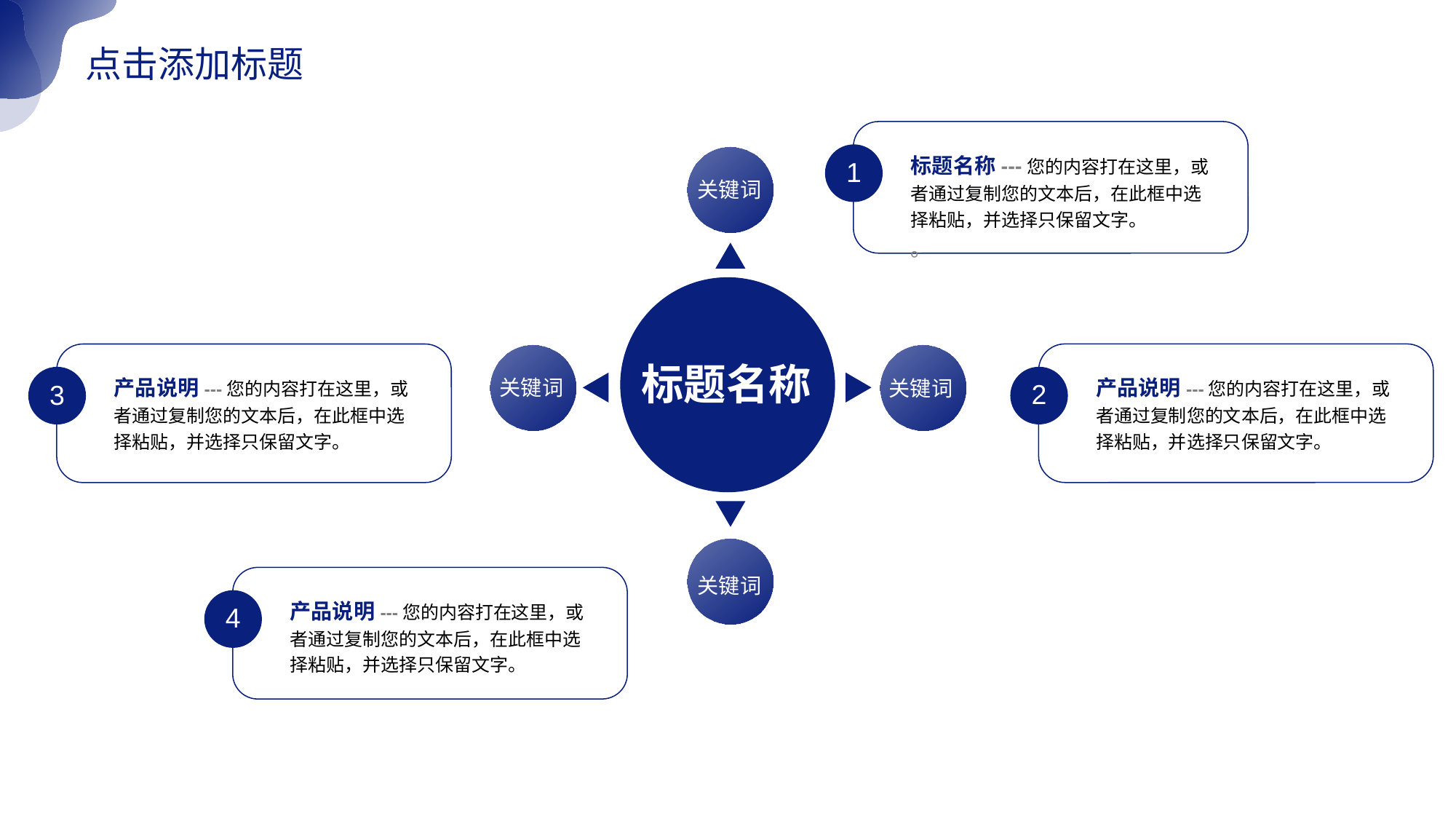

点击添加标题

标题名称---您的内容打在这里，或者通过复制您的文本后，在此框中选择粘贴，并选择只保留文字。
。

1

关键词

产品说明---您的内容打在这里，或者通过复制您的文本后，在此框中选择粘贴，并选择只保留文字。

2

产品说明---您的内容打在这里，或者通过复制您的文本后，在此框中选择粘贴，并选择只保留文字。

3

标题名称
关键词
关键词

产品说明---您的内容打在这里，或者通过复制您的文本后，在此框中选择粘贴，并选择只保留文字。

4
关键词